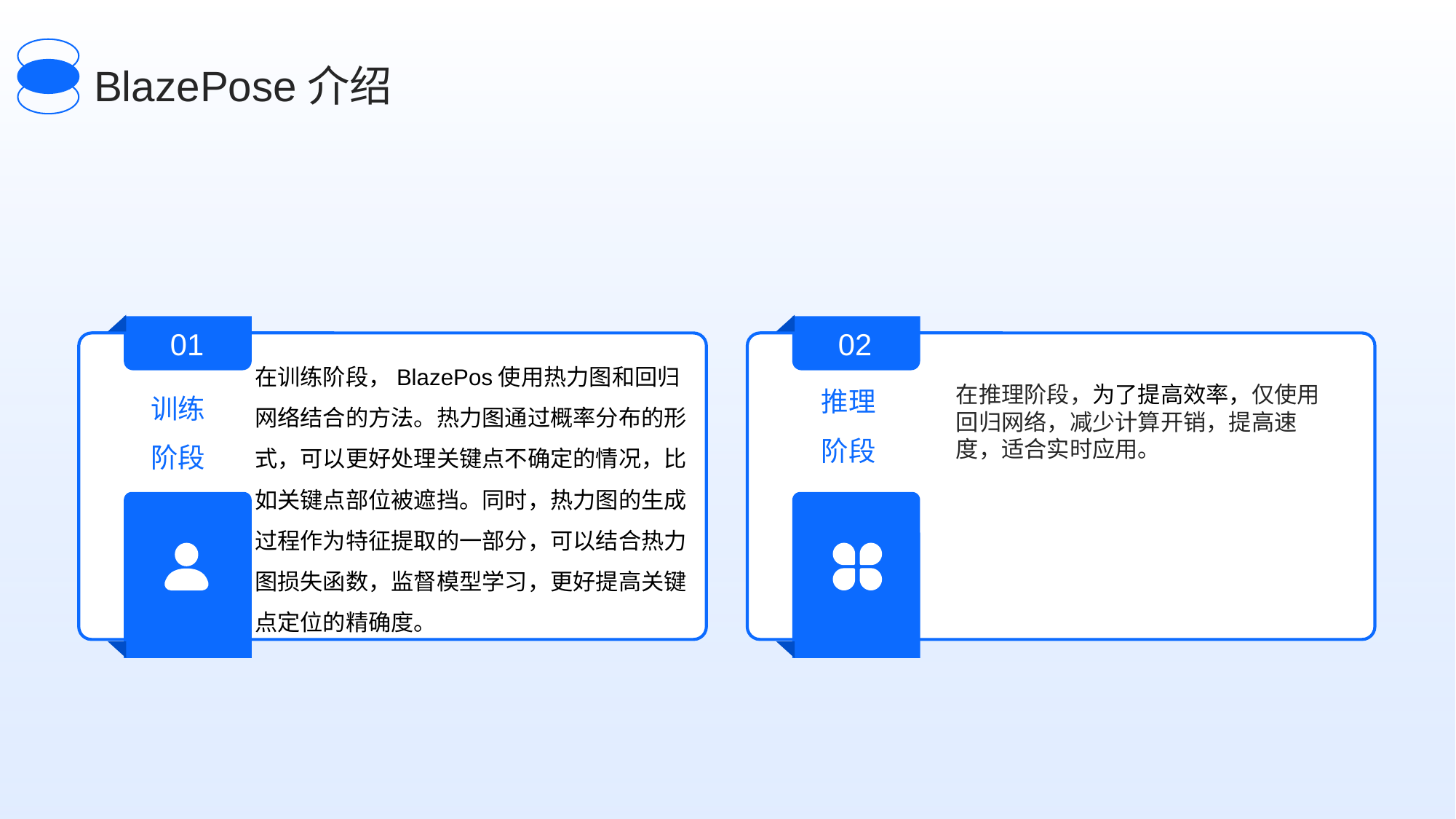

BlazePose介绍
01
02

在训练阶段，BlazePos使用热力图和回归网络结合的方法。热力图通过概率分布的形式，可以更好处理关键点不确定的情况，比如关键点部位被遮挡。同时，热力图的生成过程作为特征提取的一部分，可以结合热力图损失函数，监督模型学习，更好提高关键点定位的精确度。
训练阶段
推理阶段
在推理阶段，为了提高效率，仅使用回归网络，减少计算开销，提高速度，适合实时应用。